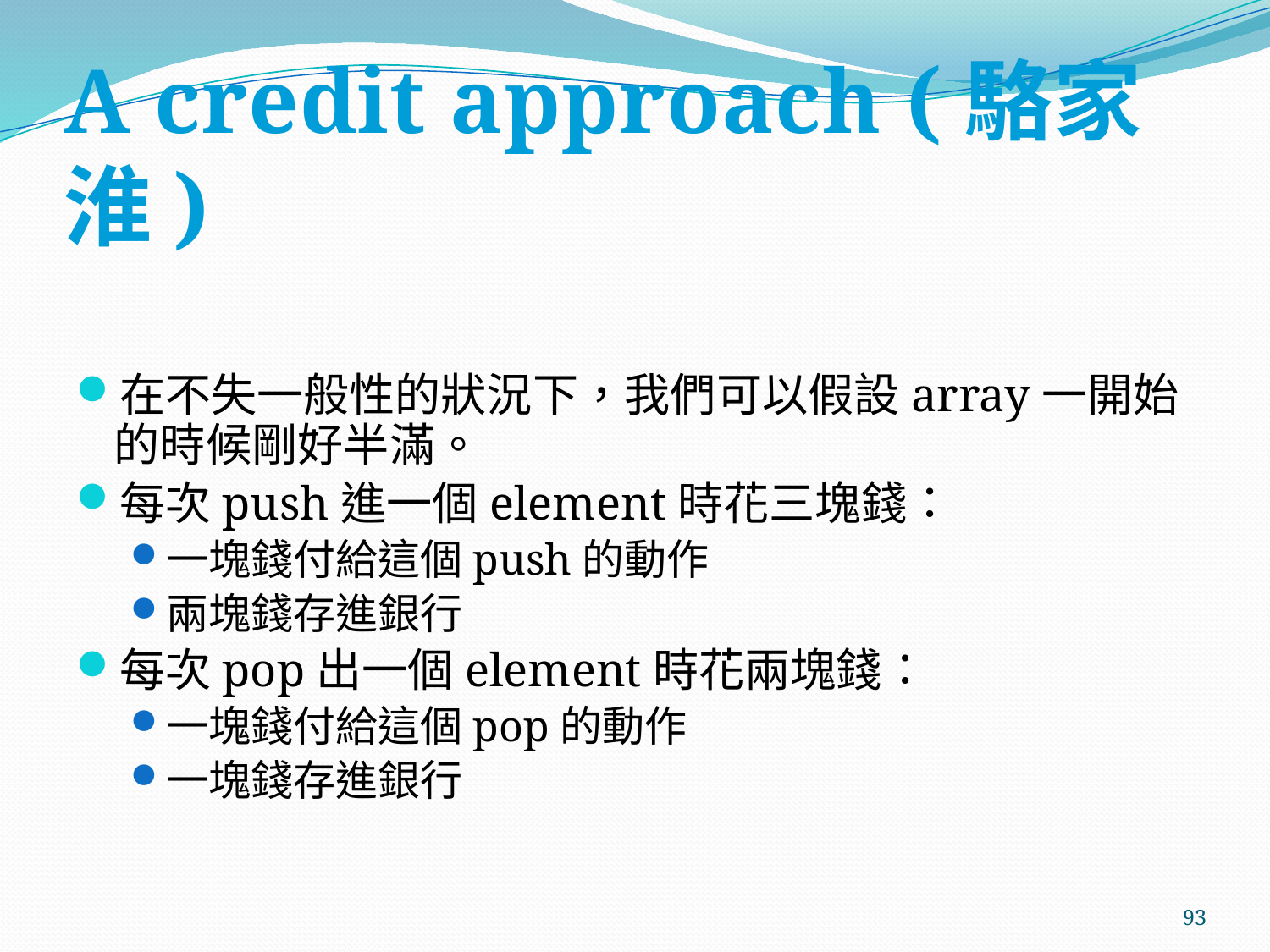

# A credit approach (駱家淮)
在不失一般性的狀況下，我們可以假設array一開始的時候剛好半滿。
每次push進一個element時花三塊錢：
一塊錢付給這個push的動作
兩塊錢存進銀行
每次pop出一個element時花兩塊錢：
一塊錢付給這個pop的動作
一塊錢存進銀行
93